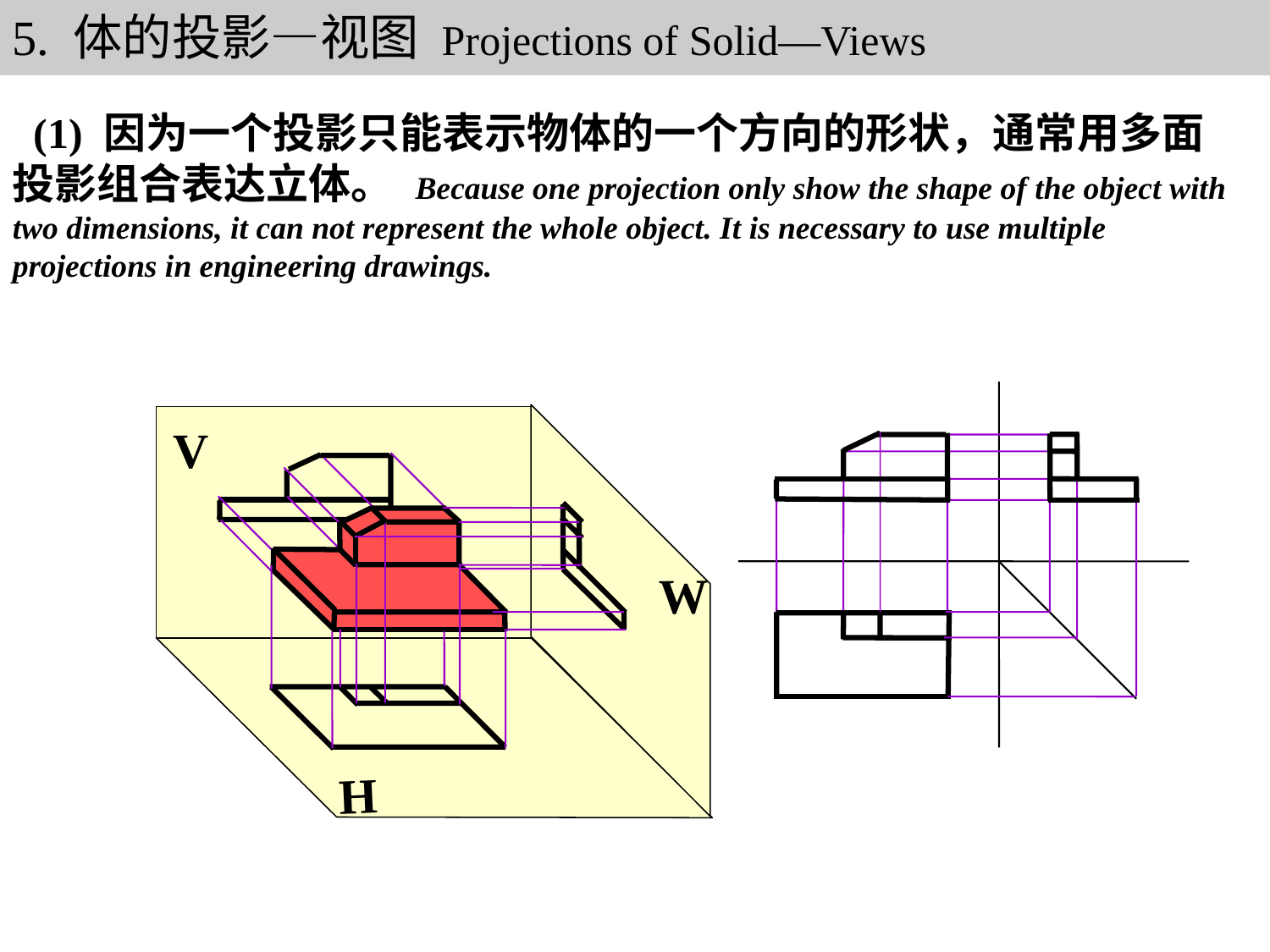

5. 体的投影—视图 Projections of Solid—Views
  (1) 因为一个投影只能表示物体的一个方向的形状，通常用多面投影组合表达立体。  Because one projection only show the shape of the object with two dimensions, it can not represent the whole object. It is necessary to use multiple projections in engineering drawings.

V
W

H